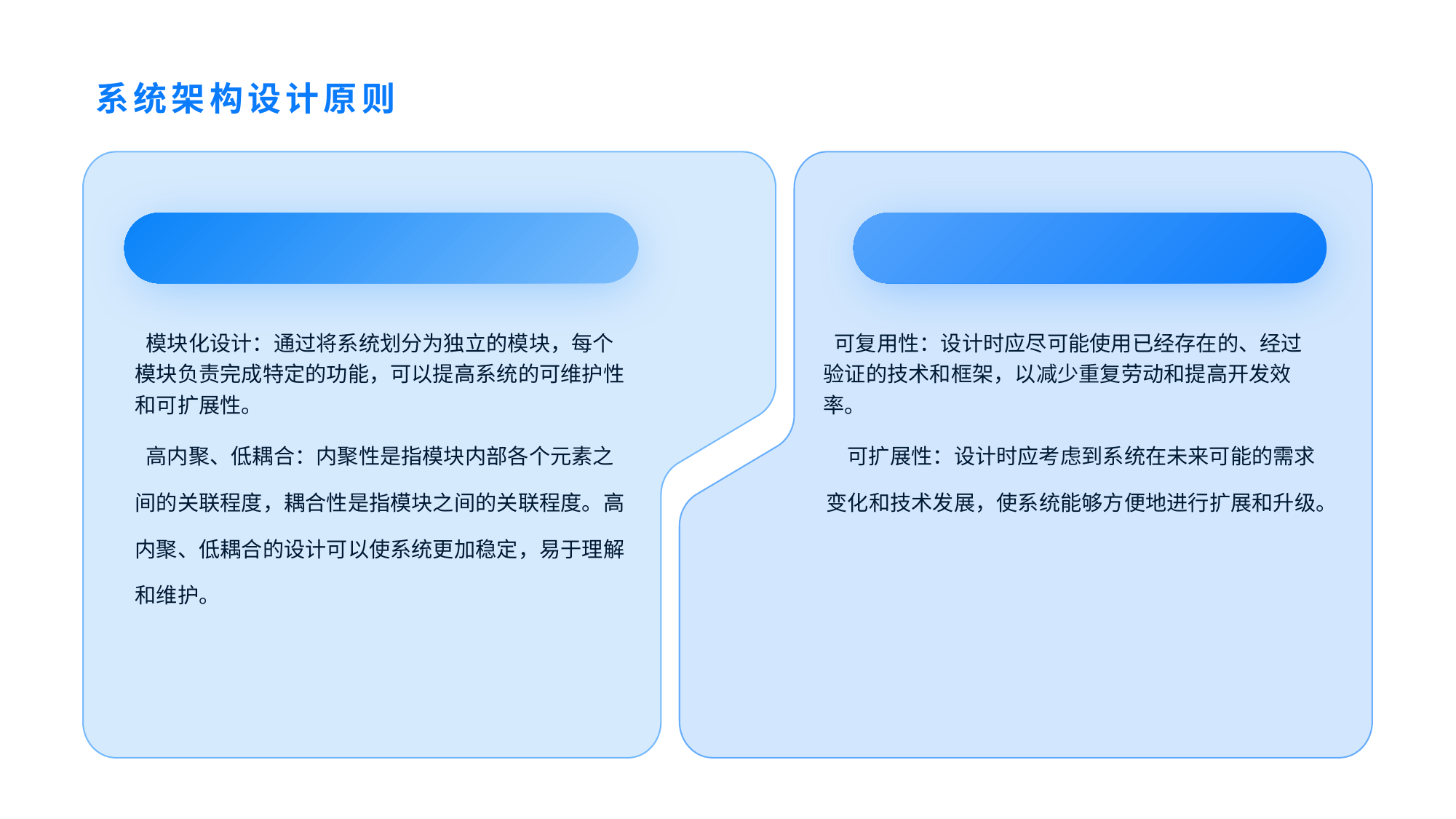

系统架构设计原则

 模块化设计：通过将系统划分为独立的模块，每个模块负责完成特定的功能，可以提高系统的可维护性和可扩展性。
 高内聚、低耦合：内聚性是指模块内部各个元素之间的关联程度，耦合性是指模块之间的关联程度。高内聚、低耦合的设计可以使系统更加稳定，易于理解和维护。
 可复用性：设计时应尽可能使用已经存在的、经过验证的技术和框架，以减少重复劳动和提高开发效率。
 可扩展性：设计时应考虑到系统在未来可能的需求变化和技术发展，使系统能够方便地进行扩展和升级。